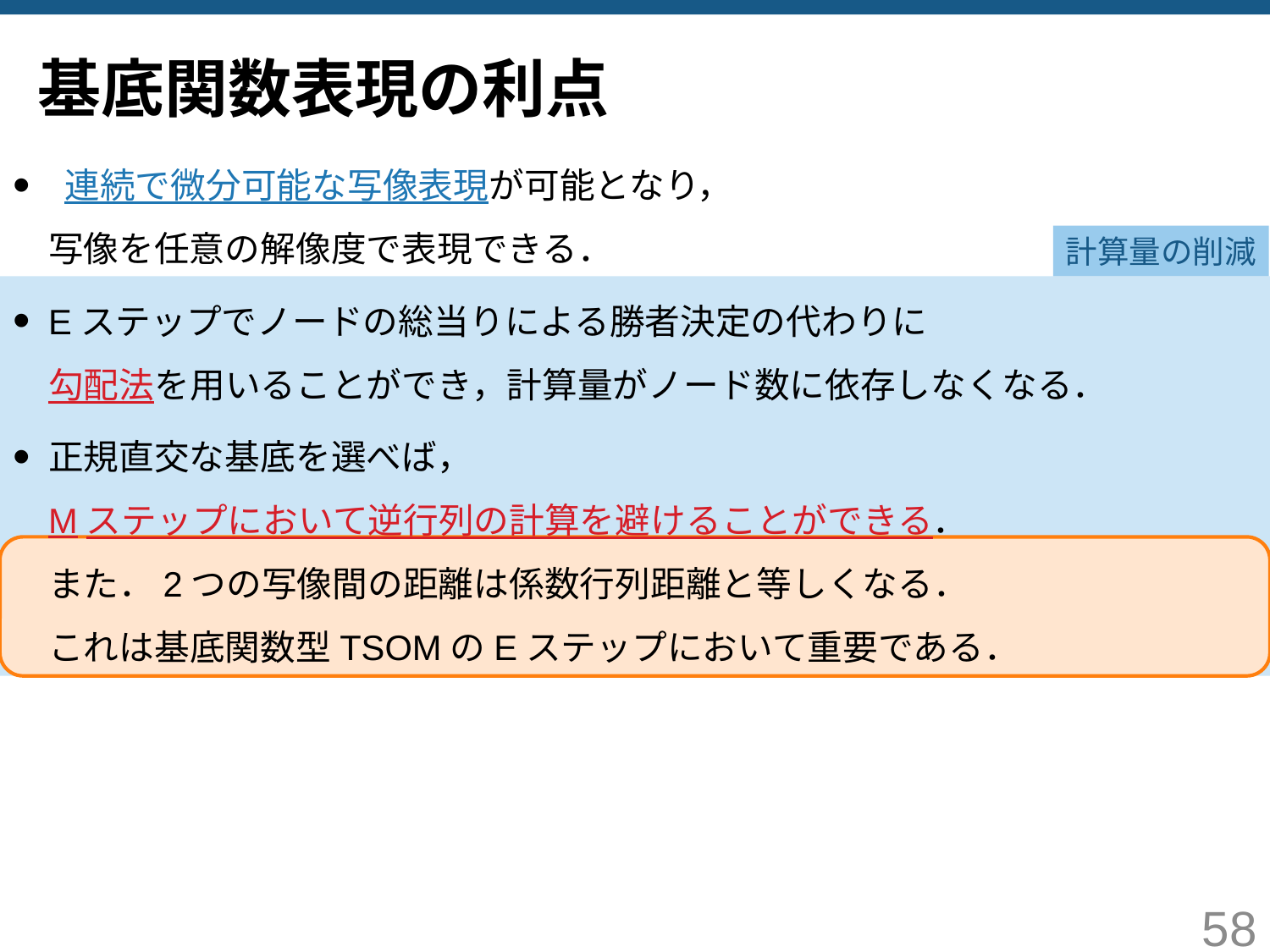

# 基底関数表現の利点
 連続で微分可能な写像表現が可能となり，
写像を任意の解像度で表現できる．
Eステップでノードの総当りによる勝者決定の代わりに
勾配法を用いることができ，計算量がノード数に依存しなくなる．
正規直交な基底を選べば，
Mステップにおいて逆行列の計算を避けることができる．
また．2つの写像間の距離は係数行列距離と等しくなる．
これは基底関数型TSOMのEステップにおいて重要である．
計算量の削減

58